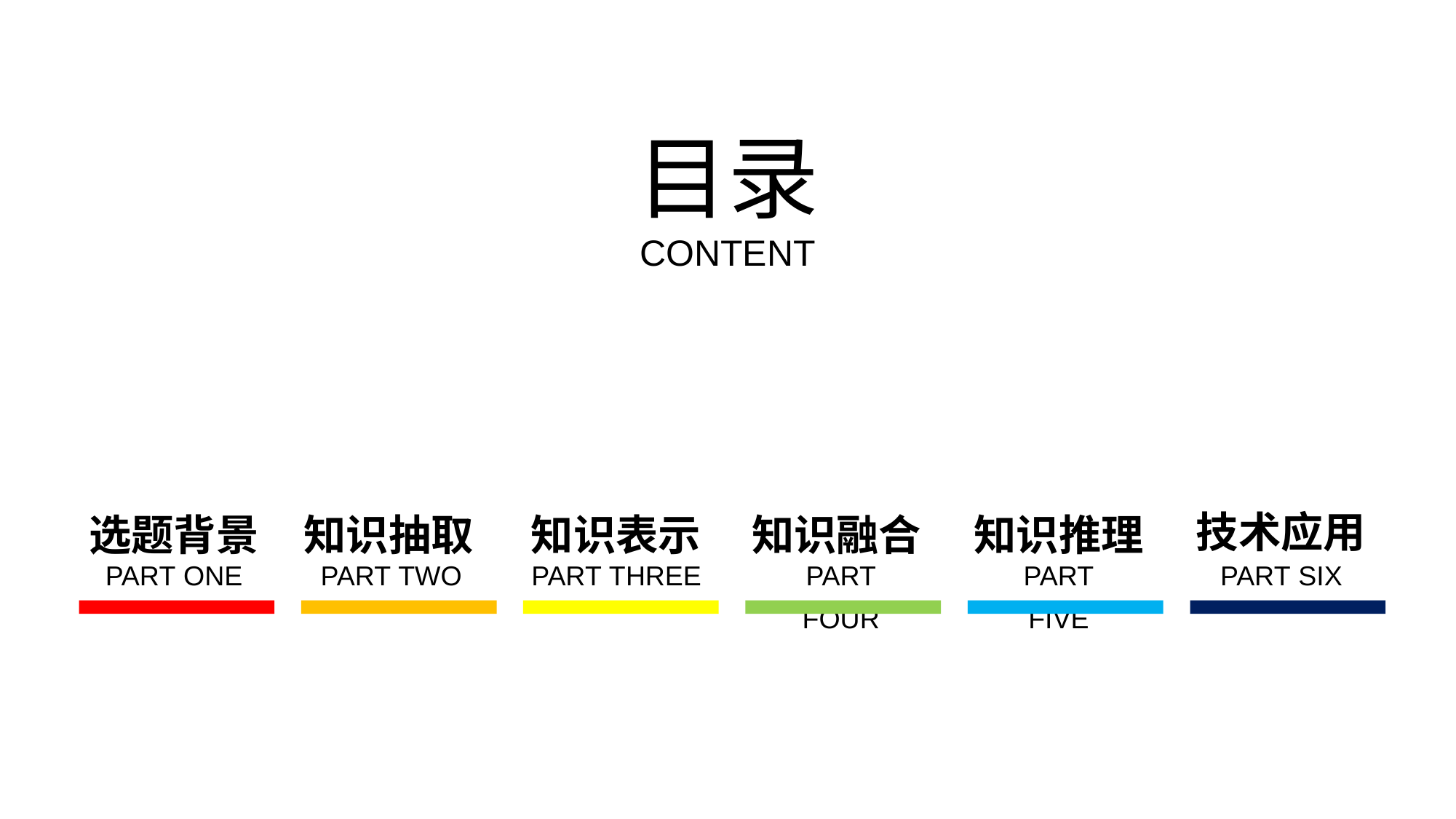

目录
CONTENT
技术应用
选题背景
知识抽取
知识表示
知识融合
知识推理
PART ONE
PART TWO
PART THREE
PART FOUR
PART FIVE
PART SIX